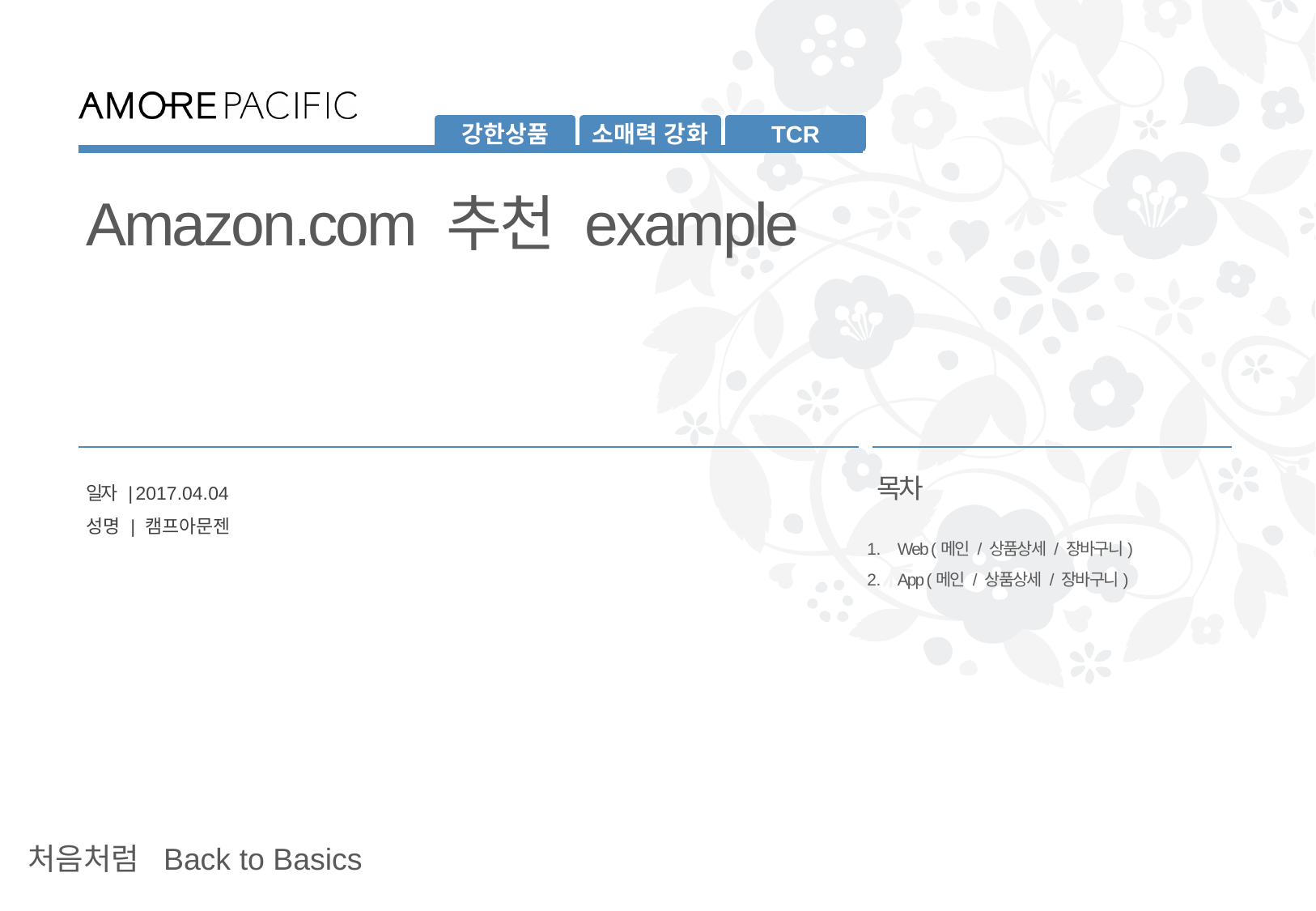

Amazon.com 추천 example
일자  | 2017.04.04
성명 | 캠프아문젠
목차
Web (메인 / 상품상세 / 장바구니)
App (메인 / 상품상세 / 장바구니)